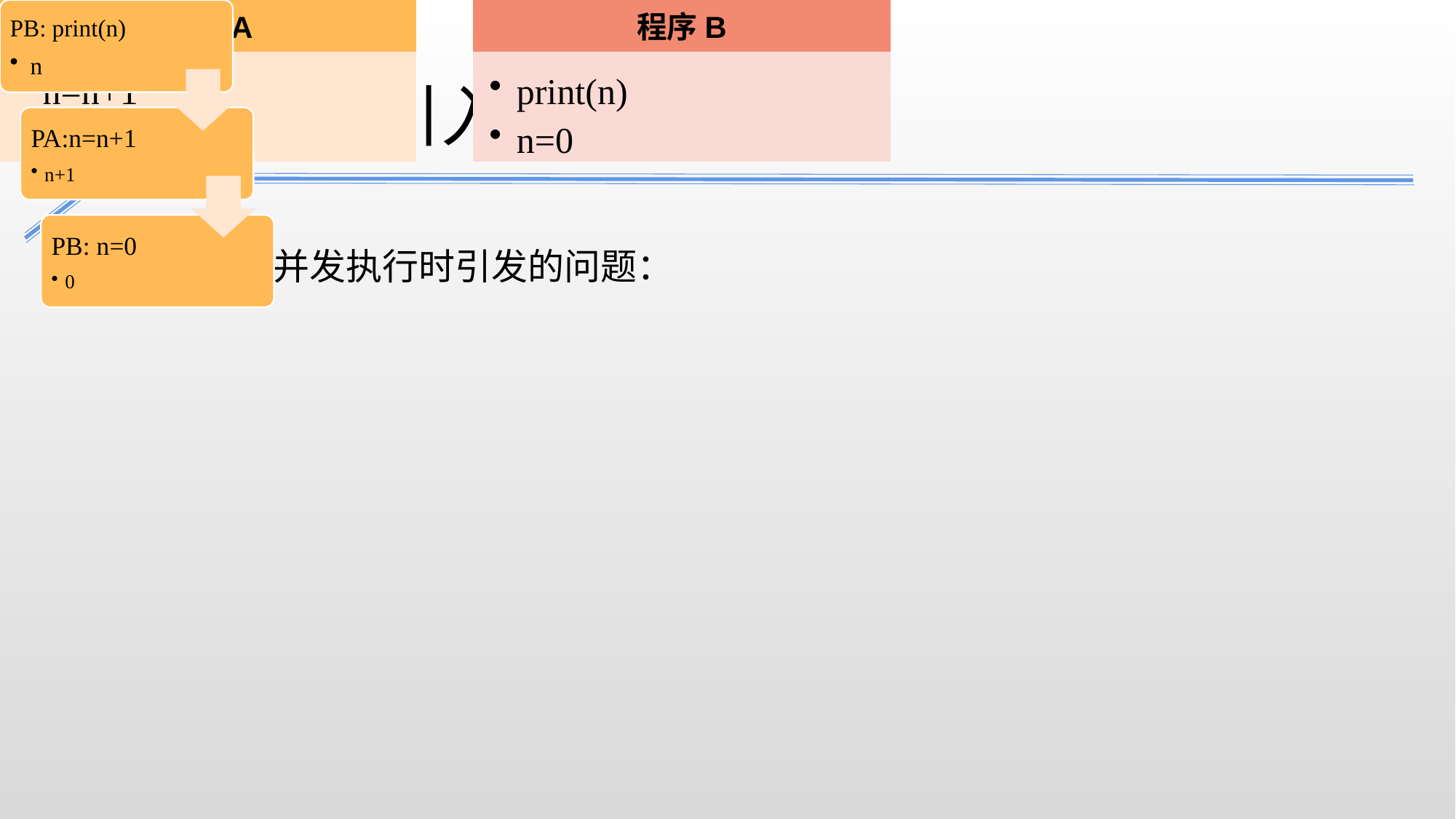

2.1 进程引入的原因
程序并发执行时引发的问题：
程序A
n=n+1
程序B
print(n)
n=0
PA:n=n+1
n+1
PB: print(n)
n+1
PB: n=0
0

PB: print(n)
n
PB: n=0
0
PA:n=n+1
1

PB: print(n)
n
PA:n=n+1
n+1
PB: n=0
0